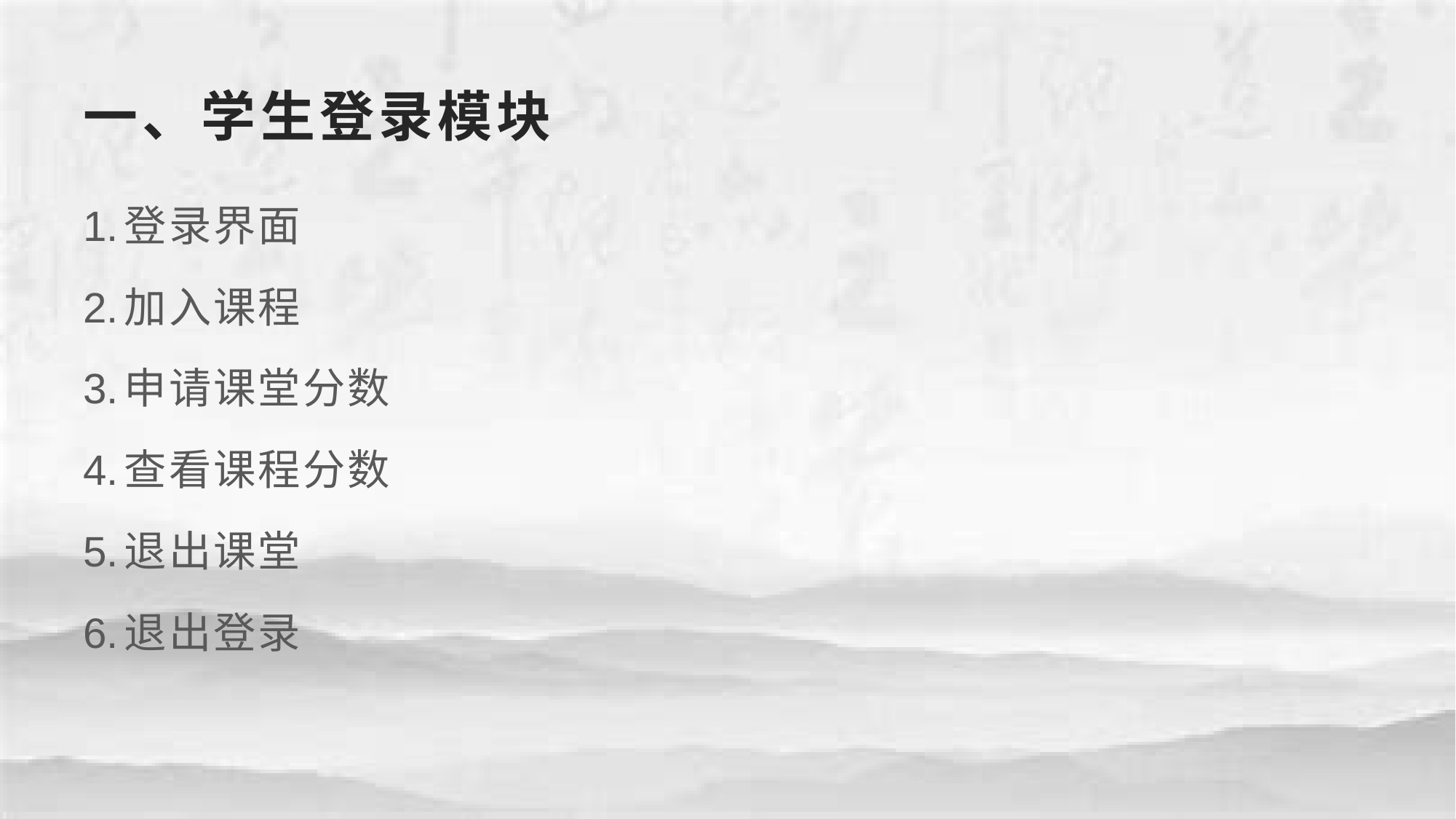

# 一、学生登录模块
登录界面
加入课程
申请课堂分数
查看课程分数
退出课堂
退出登录